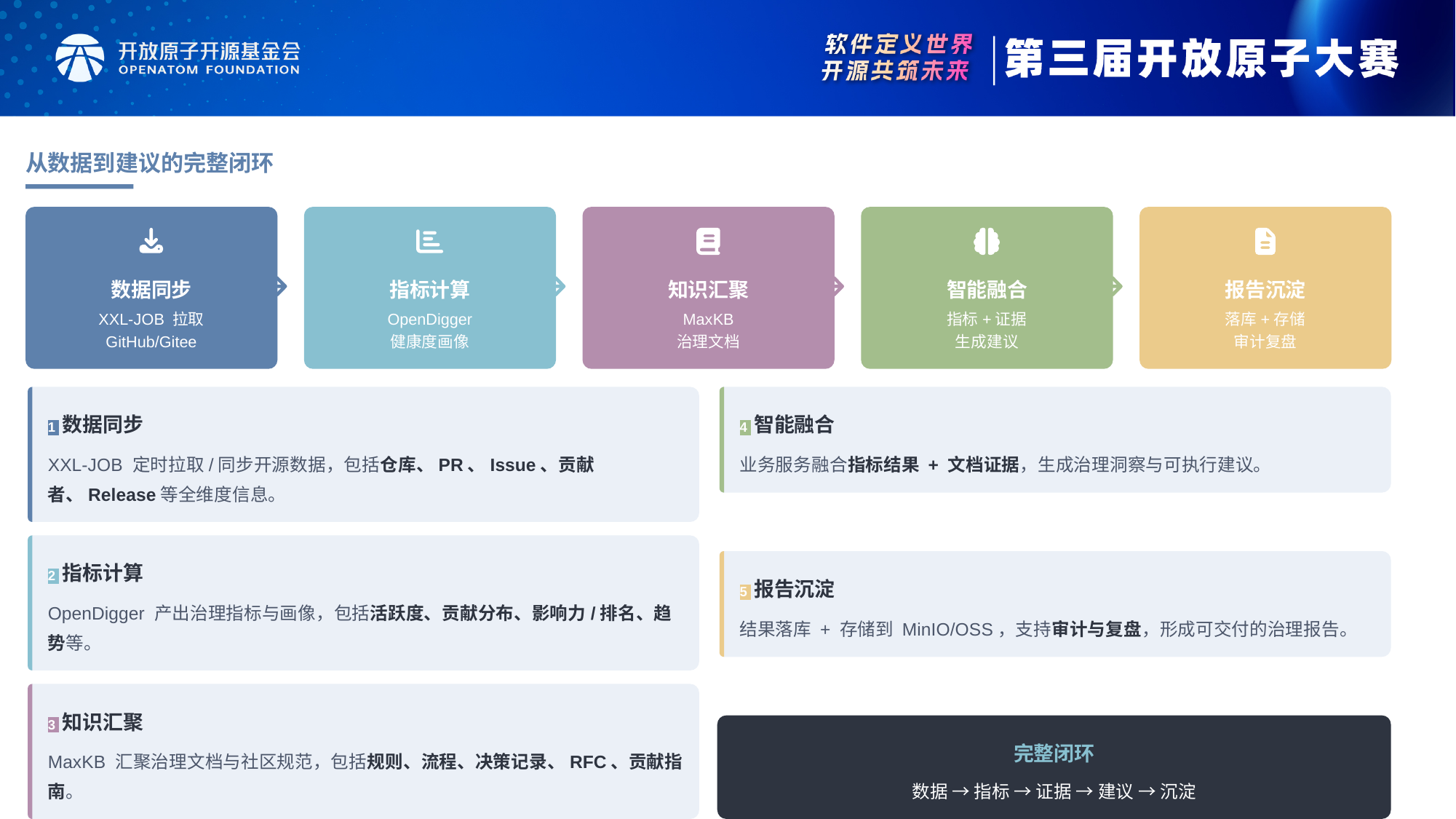

从数据到建议的完整闭环

数据同步
指标计算
知识汇聚
智能融合
报告沉淀

XXL-JOB 拉取
OpenDigger
MaxKB
指标+证据
落库+存储
GitHub/Gitee
健康度画像
治理文档
生成建议
审计复盘

1 数据同步
4 智能融合
XXL-JOB 定时拉取/同步开源数据，包括仓库、PR、Issue、贡献者、Release等全维度信息。
业务服务融合指标结果 + 文档证据，生成治理洞察与可执行建议。

2 指标计算
5 报告沉淀
OpenDigger 产出治理指标与画像，包括活跃度、贡献分布、影响力/排名、趋势等。
结果落库 + 存储到 MinIO/OSS，支持审计与复盘，形成可交付的治理报告。

3 知识汇聚

完整闭环
MaxKB 汇聚治理文档与社区规范，包括规则、流程、决策记录、RFC、贡献指南。
数据 → 指标 → 证据 → 建议 → 沉淀